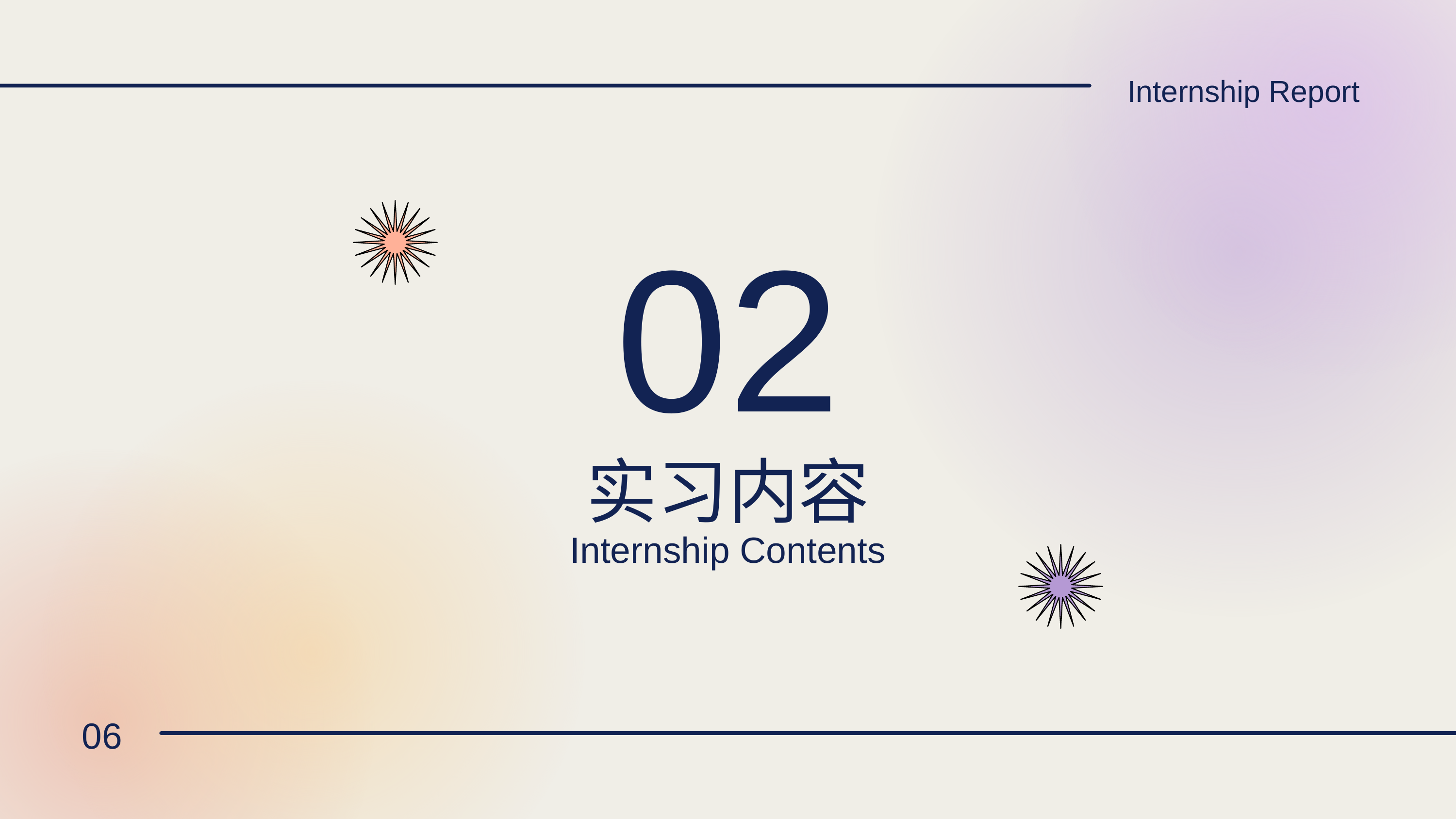

Internship Report

02

实习内容
Internship Contents

06